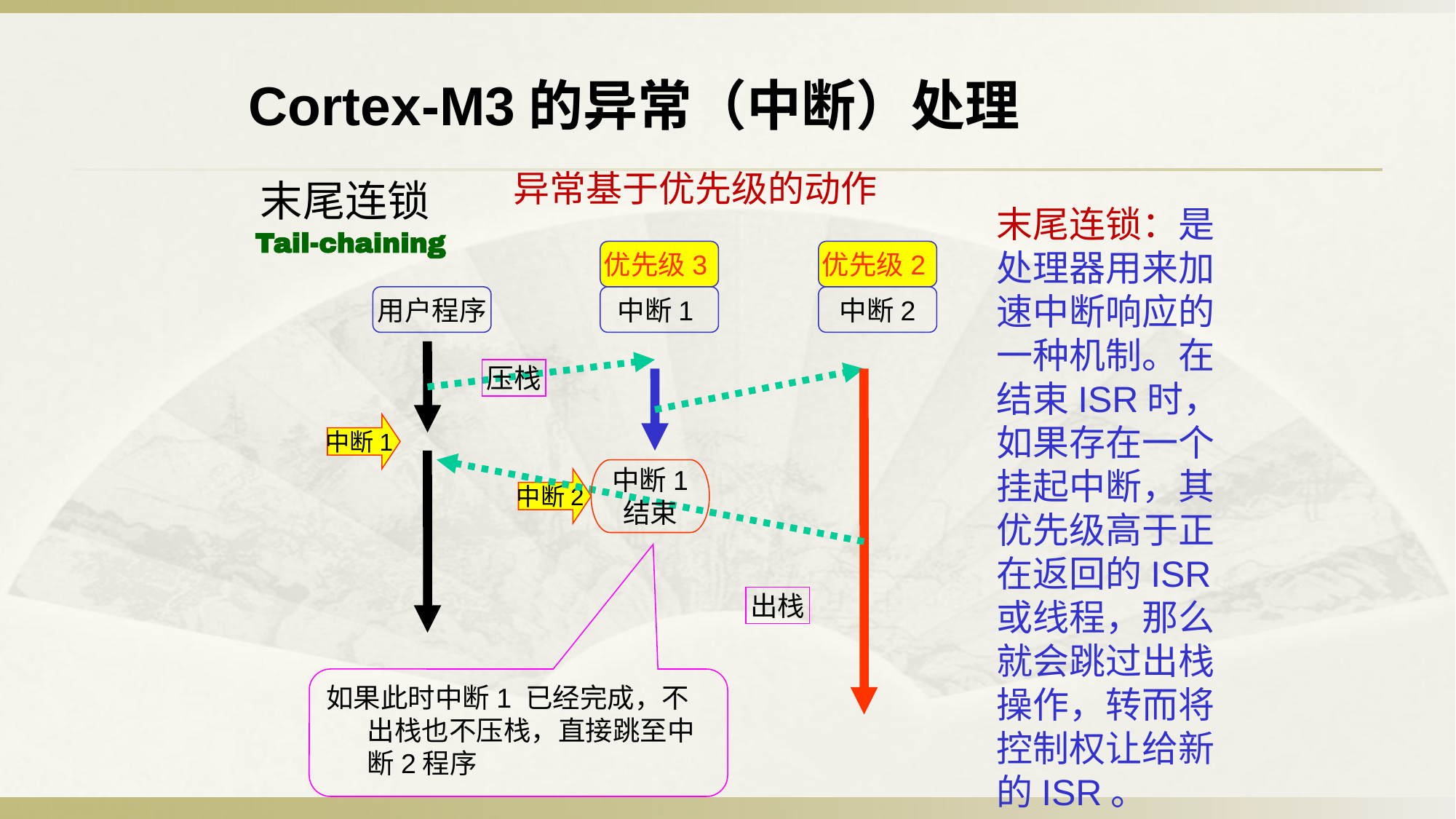

Cortex-M3的异常（中断）处理
异常基于优先级的动作
末尾连锁
末尾连锁：是处理器用来加速中断响应的一种机制。在结束ISR时，如果存在一个挂起中断，其优先级高于正在返回的ISR或线程，那么就会跳过出栈操作，转而将控制权让给新的ISR。
Tail-chaining
优先级3
优先级2
用户程序
中断1
中断2

压栈

中断1

中断1
结束
中断2
出栈
如果此时中断1 已经完成，不出栈也不压栈，直接跳至中断2程序